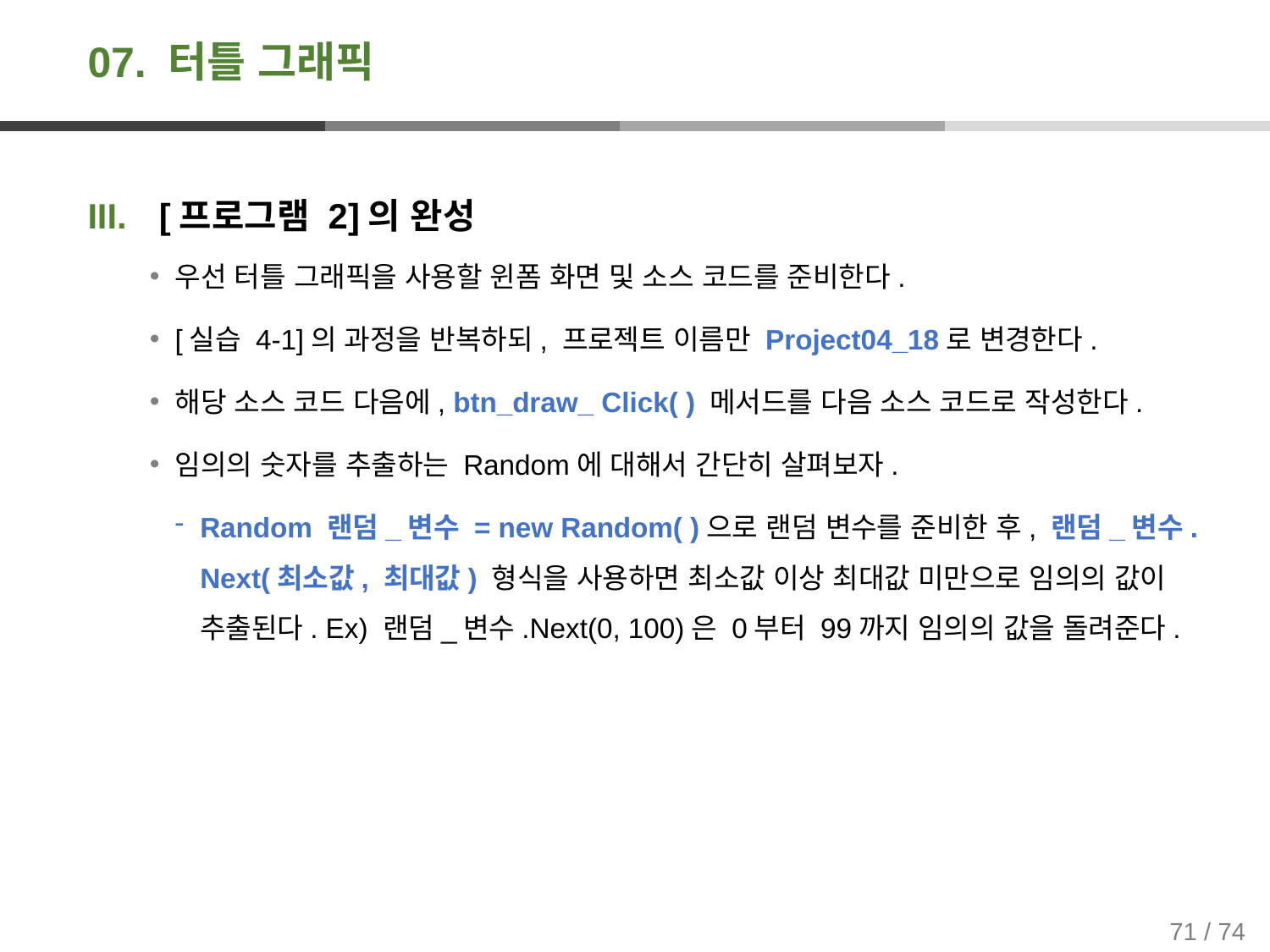

# 07. 터틀 그래픽
[프로그램 2]의 완성
우선 터틀 그래픽을 사용할 윈폼 화면 및 소스 코드를 준비한다.
[실습 4-1]의 과정을 반복하되, 프로젝트 이름만 Project04_18로 변경한다.
해당 소스 코드 다음에, btn_draw_ Click( ) 메서드를 다음 소스 코드로 작성한다.
임의의 숫자를 추출하는 Random에 대해서 간단히 살펴보자.
Random 랜덤_변수 = new Random( )으로 랜덤 변수를 준비한 후, 랜덤_변수.Next(최소값, 최대값) 형식을 사용하면 최소값 이상 최대값 미만으로 임의의 값이 추출된다. Ex) 랜덤_변수.Next(0, 100)은 0부터 99까지 임의의 값을 돌려준다.